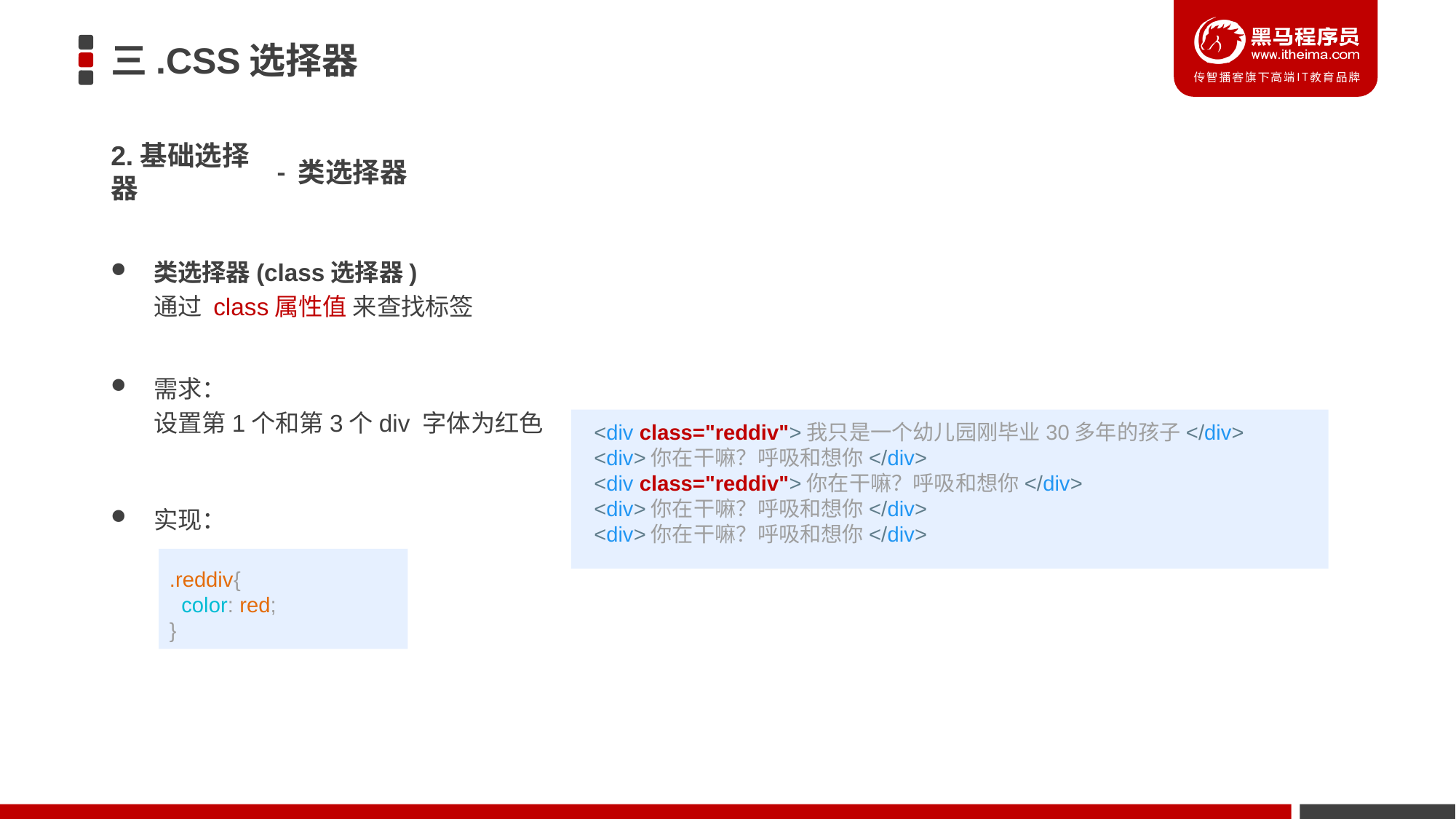

# 三.CSS选择器
2.基础选择器
- 类选择器
类选择器(class选择器)
通过 class属性值 来查找标签

需求：
设置第1个和第3个div 字体为红色

实现：

<div class="reddiv">我只是一个幼儿园刚毕业30多年的孩子</div>
<div>你在干嘛？呼吸和想你</div>
<div class="reddiv">你在干嘛？呼吸和想你</div>
<div>你在干嘛？呼吸和想你</div>
<div>你在干嘛？呼吸和想你</div>

.reddiv{
  color: red;
}